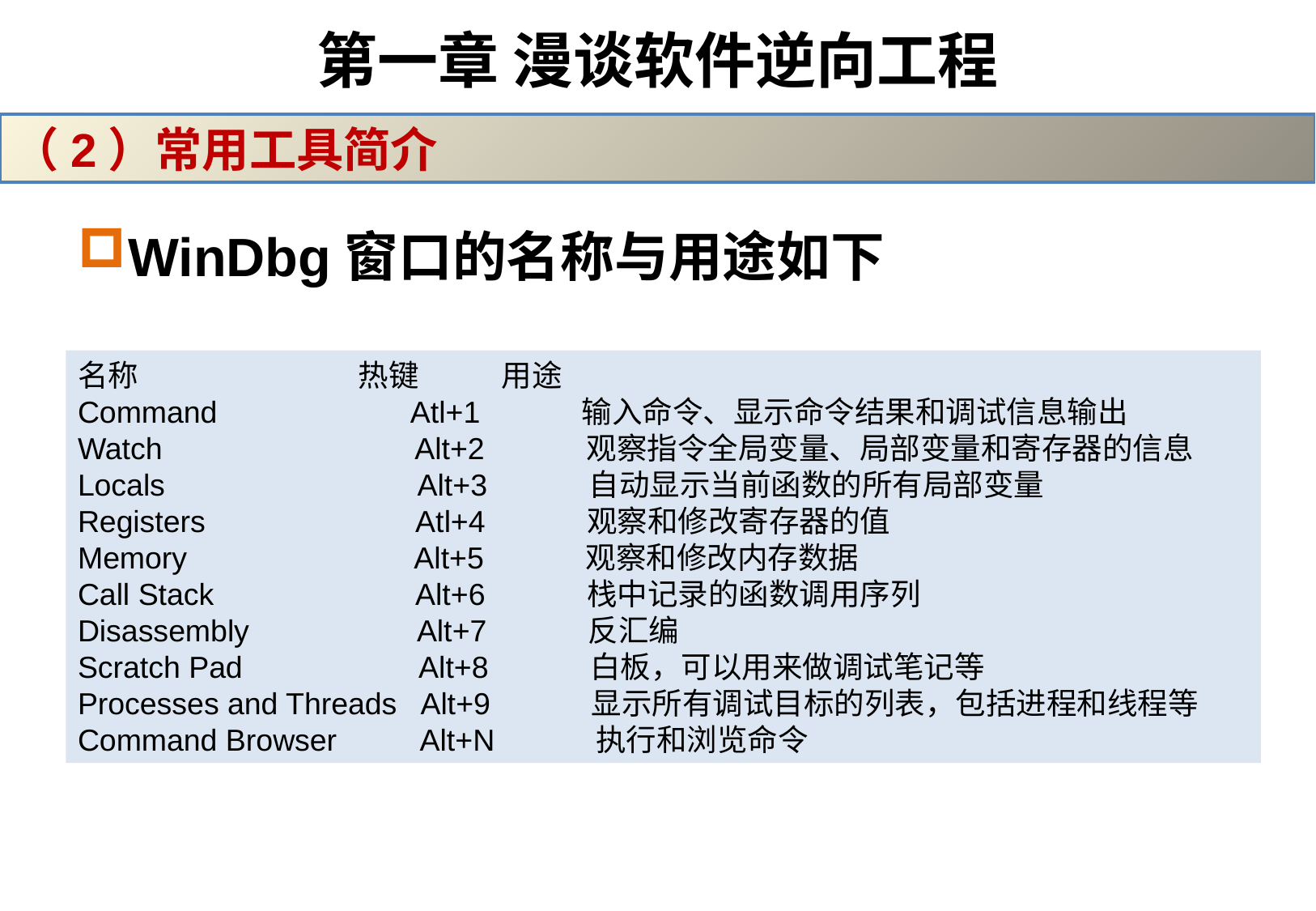

# 第一章 漫谈软件逆向工程
（2）常用工具简介
WinDbg窗口的名称与用途如下
名称                                热键            用途
Command                       Atl+1           输入命令、显示命令结果和调试信息输出
Watch                              Alt+2           观察指令全局变量、局部变量和寄存器的信息
Locals                              Alt+3           自动显示当前函数的所有局部变量
Registers                         Atl+4           观察和修改寄存器的值
Memory                           Alt+5           观察和修改内存数据
Call Stack                        Alt+6           栈中记录的函数调用序列
Disassembly                    Alt+7           反汇编
Scratch Pad                     Alt+8           白板，可以用来做调试笔记等
Processes and Threads   Alt+9           显示所有调试目标的列表，包括进程和线程等
Command Browser          Alt+N           执行和浏览命令